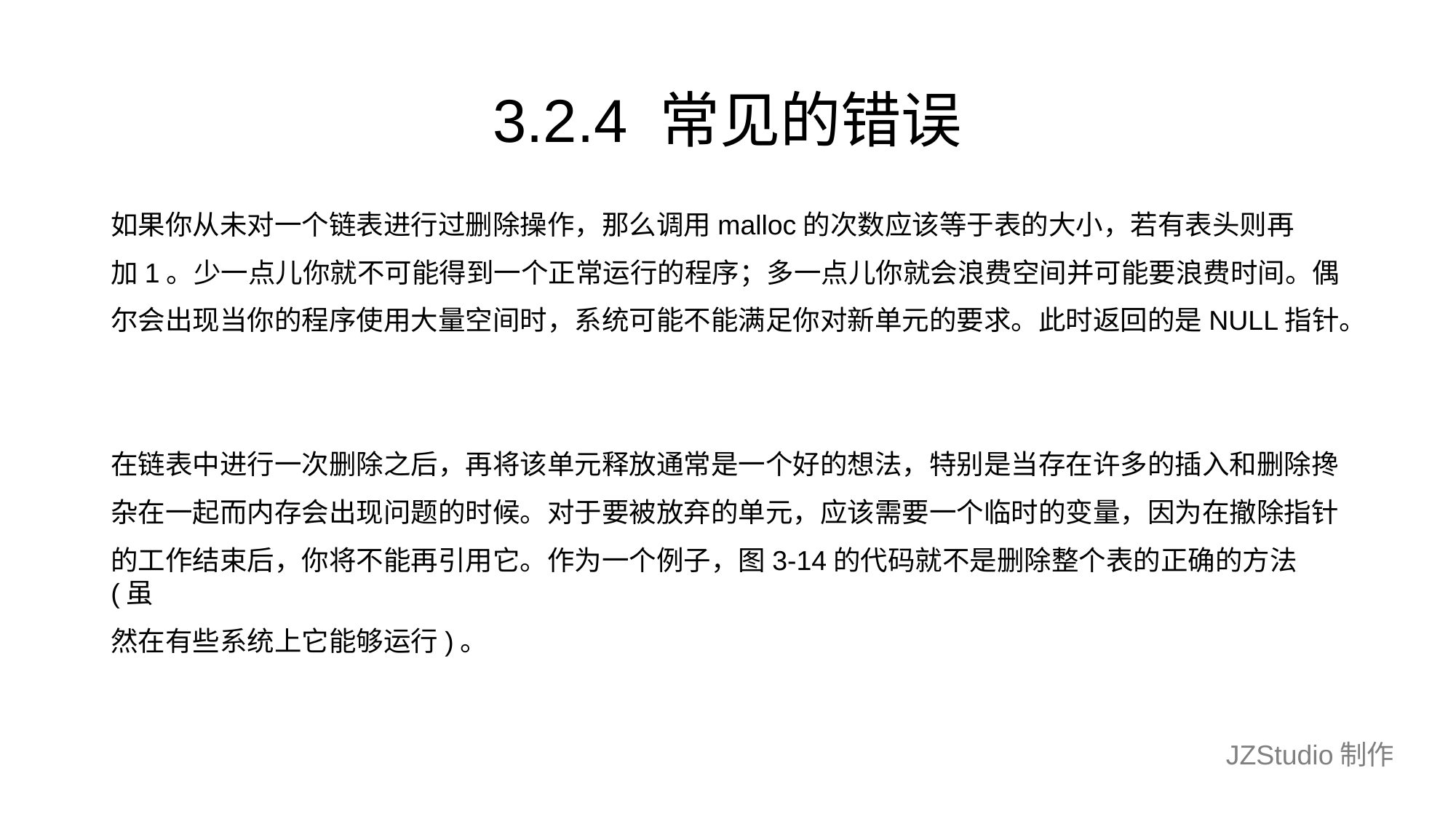

# 3.2.4 常见的错误
如果你从未对一个链表进行过删除操作，那么调用malloc的次数应该等于表的大小，若有表头则再
加1。少一点儿你就不可能得到一个正常运行的程序；多一点儿你就会浪费空间并可能要浪费时间。偶
尔会出现当你的程序使用大量空间时，系统可能不能满足你对新单元的要求。此时返回的是NULL指针。

在链表中进行一次删除之后，再将该单元释放通常是一个好的想法，特别是当存在许多的插入和删除搀
杂在一起而内存会出现问题的时候。对于要被放弃的单元，应该需要一个临时的变量，因为在撤除指针
的工作结束后，你将不能再引用它。作为一个例子，图3-14的代码就不是删除整个表的正确的方法(虽
然在有些系统上它能够运行)。